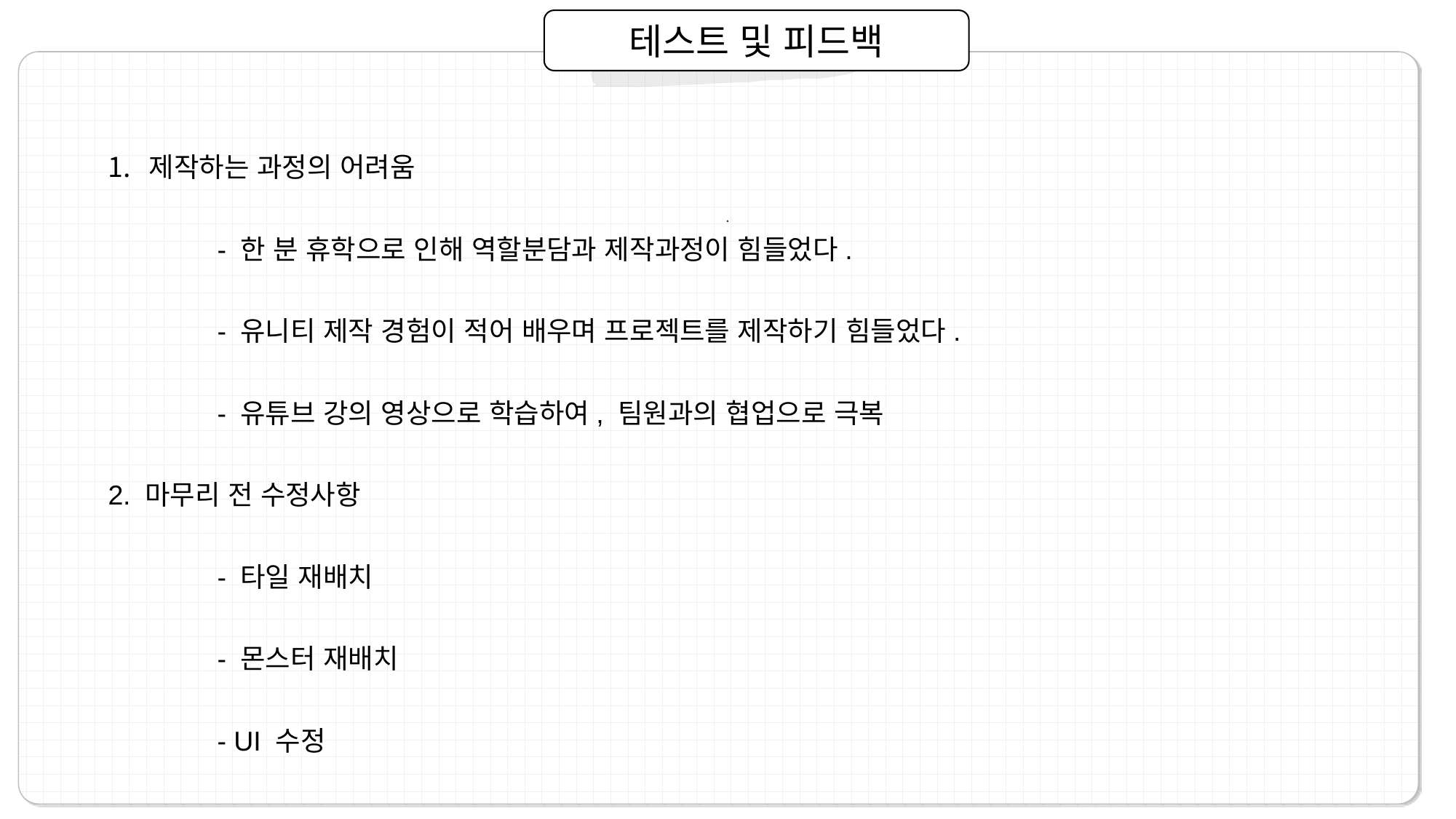

테스트 및 피드백

제작하는 과정의 어려움
	- 한 분 휴학으로 인해 역할분담과 제작과정이 힘들었다.
	- 유니티 제작 경험이 적어 배우며 프로젝트를 제작하기 힘들었다.
	- 유튜브 강의 영상으로 학습하여, 팀원과의 협업으로 극복
2. 마무리 전 수정사항
	- 타일 재배치
	- 몬스터 재배치
	- UI 수정
.